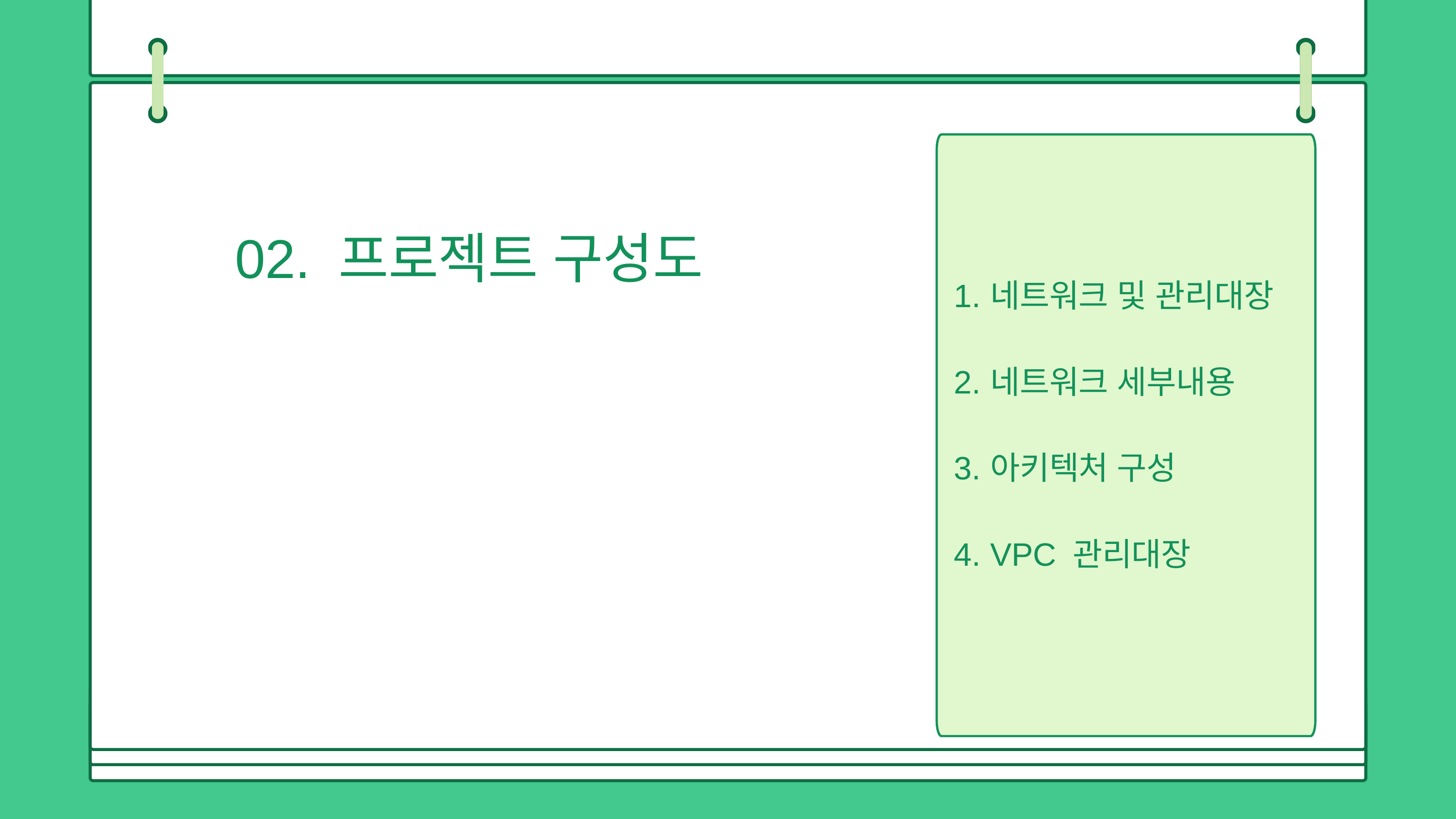

02. 프로젝트 구성도
네트워크 및 관리대장

네트워크 세부내용

아키텍처 구성

VPC 관리대장